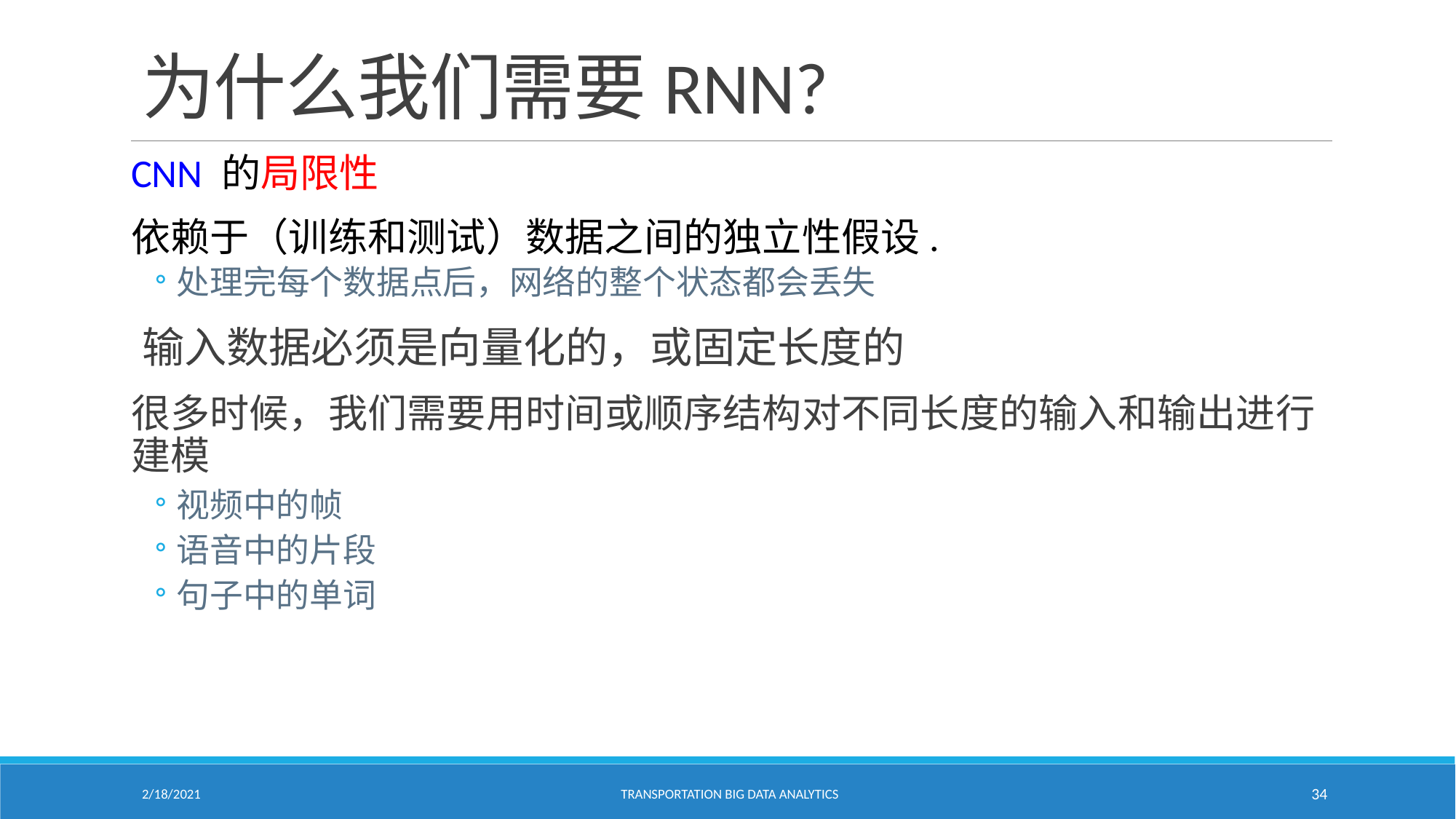

# 为什么我们需要RNN?
CNN 的局限性
依赖于（训练和测试）数据之间的独立性假设.
处理完每个数据点后，网络的整个状态都会丢失
输入数据必须是向量化的，或固定长度的
很多时候，我们需要用时间或顺序结构对不同长度的输入和输出进行建模
视频中的帧
语音中的片段
句子中的单词

2/18/2021
Transportation Big Data Analytics
34